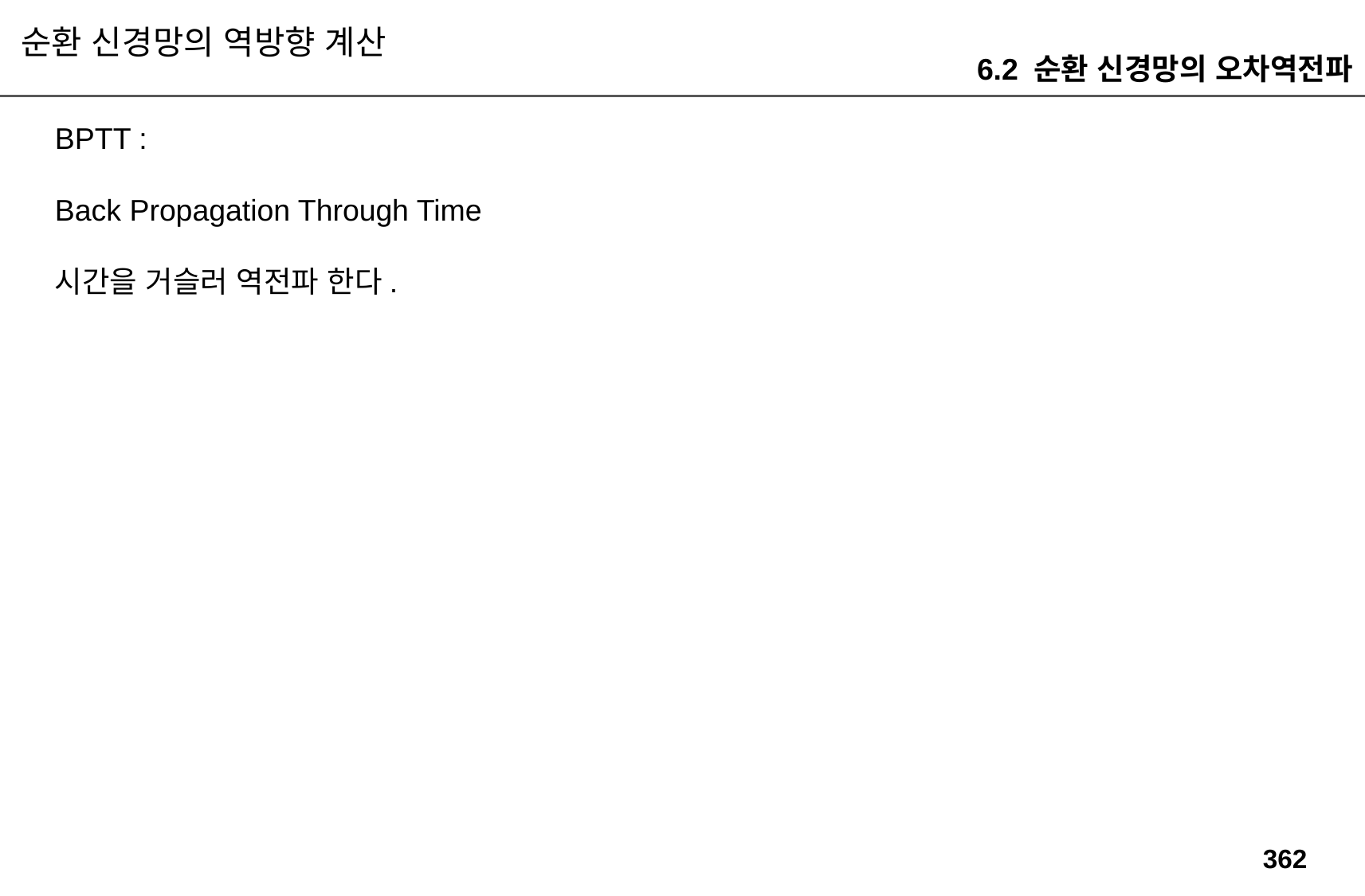

순환 신경망의 역방향 계산
6.2 순환 신경망의 오차역전파
BPTT :

Back Propagation Through Time

시간을 거슬러 역전파 한다.